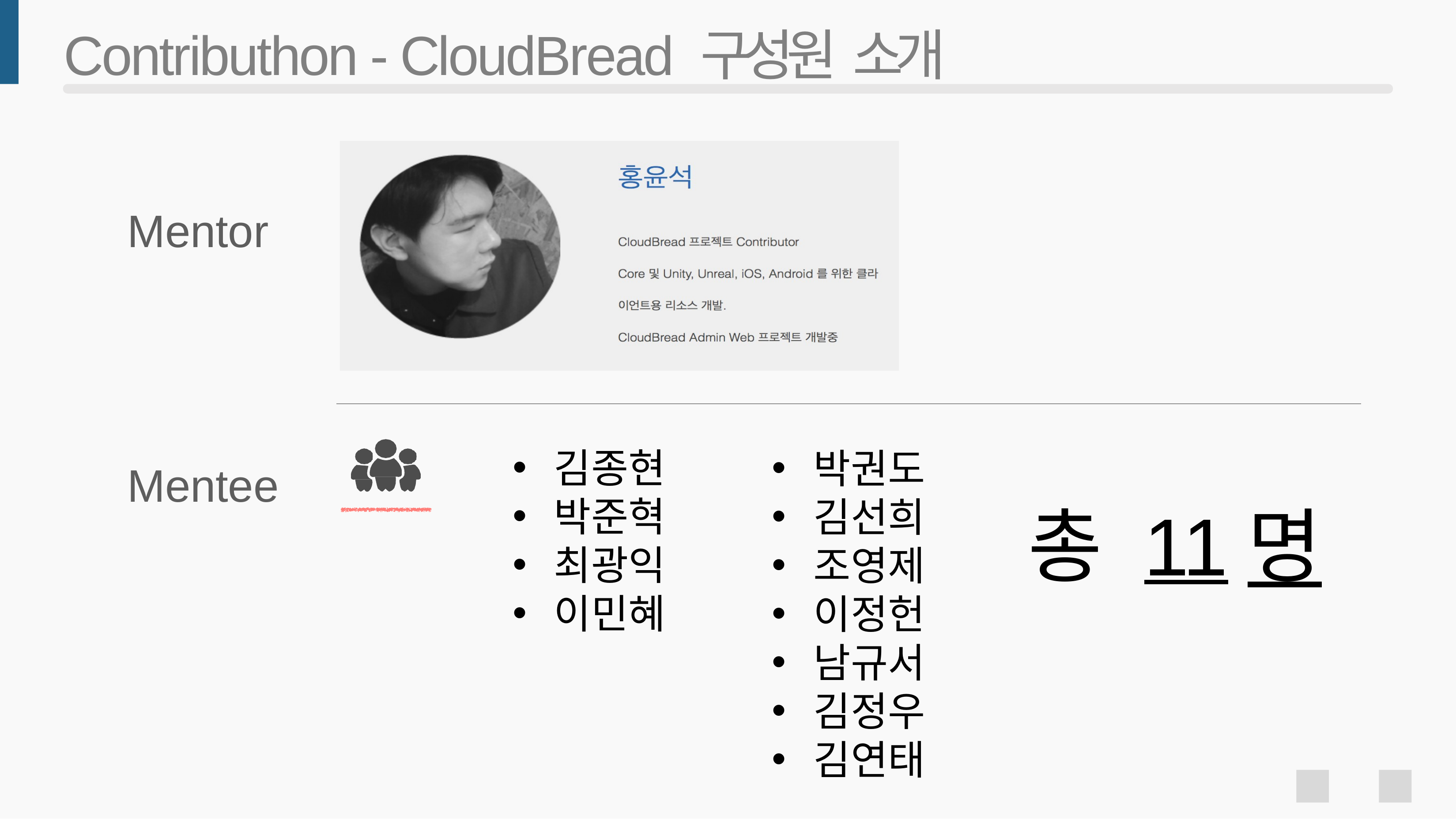

# Contributhon - CloudBread 구성원 소개

Mentor

김종현
박준혁
최광익
이민혜
박권도
김선희
조영제
이정헌
남규서
김정우
김연태
Mentee
총 11명